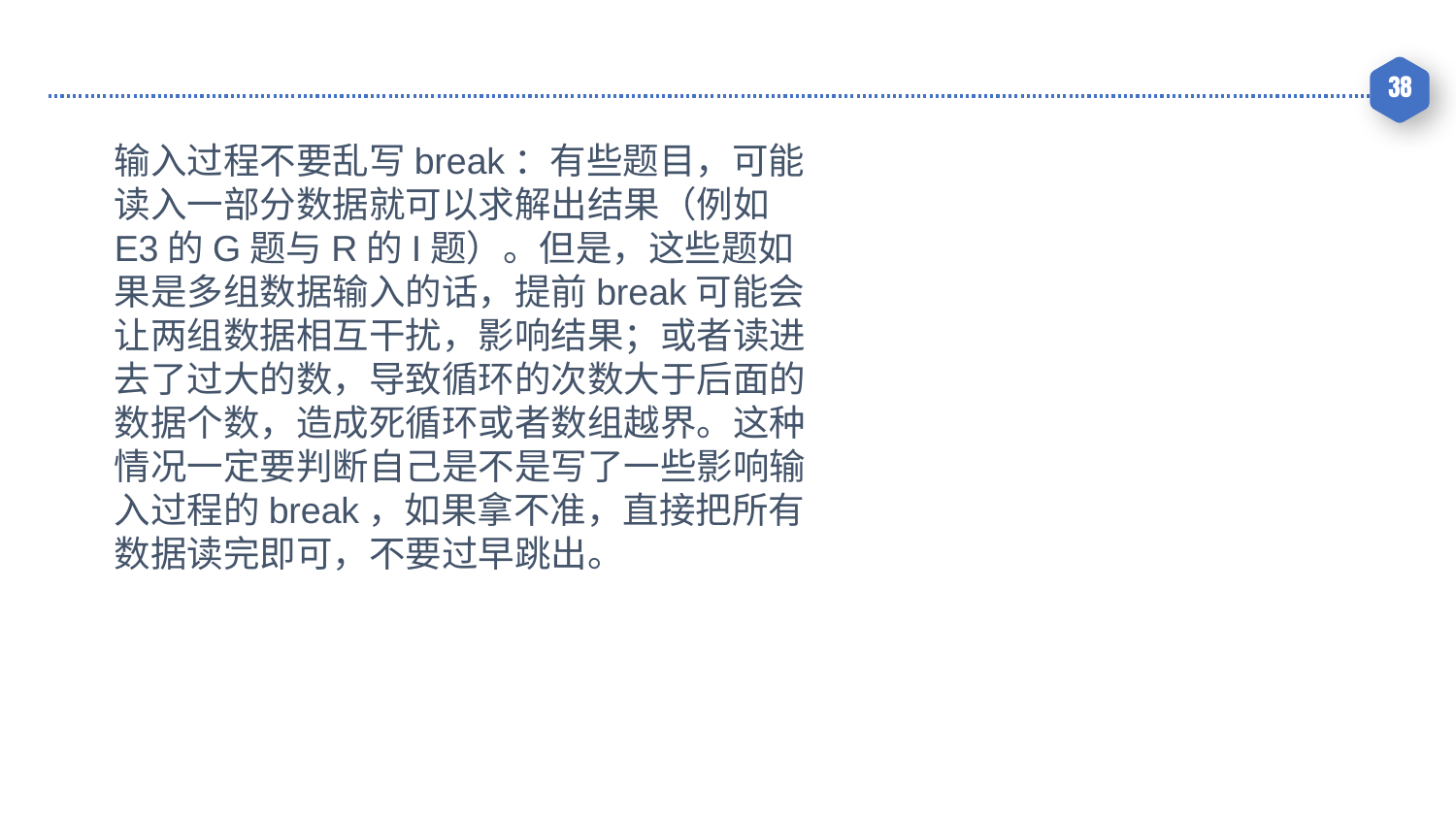

#
输入过程不要乱写break：有些题目，可能读入一部分数据就可以求解出结果（例如E3的G题与R的I题）。但是，这些题如果是多组数据输入的话，提前break可能会让两组数据相互干扰，影响结果；或者读进去了过大的数，导致循环的次数大于后面的数据个数，造成死循环或者数组越界。这种情况一定要判断自己是不是写了一些影响输入过程的break，如果拿不准，直接把所有数据读完即可，不要过早跳出。